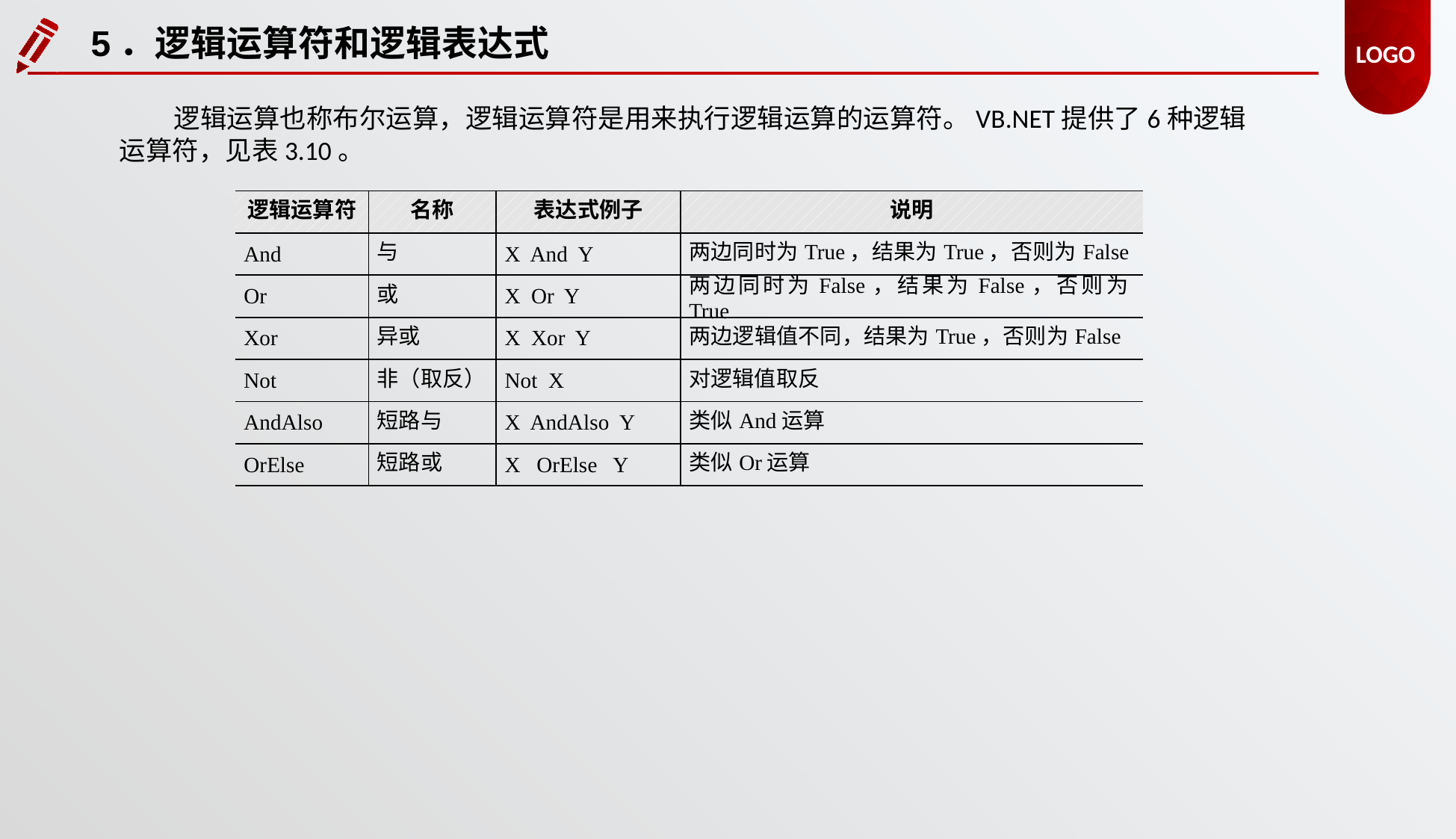

5．逻辑运算符和逻辑表达式
逻辑运算也称布尔运算，逻辑运算符是用来执行逻辑运算的运算符。VB.NET提供了6种逻辑运算符，见表3.10。
| 逻辑运算符 | 名称 | 表达式例子 | 说明 |
| --- | --- | --- | --- |
| And | 与 | X And Y | 两边同时为True，结果为True，否则为False |
| Or | 或 | X Or Y | 两边同时为False，结果为False，否则为True |
| Xor | 异或 | X Xor Y | 两边逻辑值不同，结果为True，否则为False |
| Not | 非（取反） | Not X | 对逻辑值取反 |
| AndAlso | 短路与 | X AndAlso Y | 类似And运算 |
| OrElse | 短路或 | X OrElse Y | 类似Or运算 |